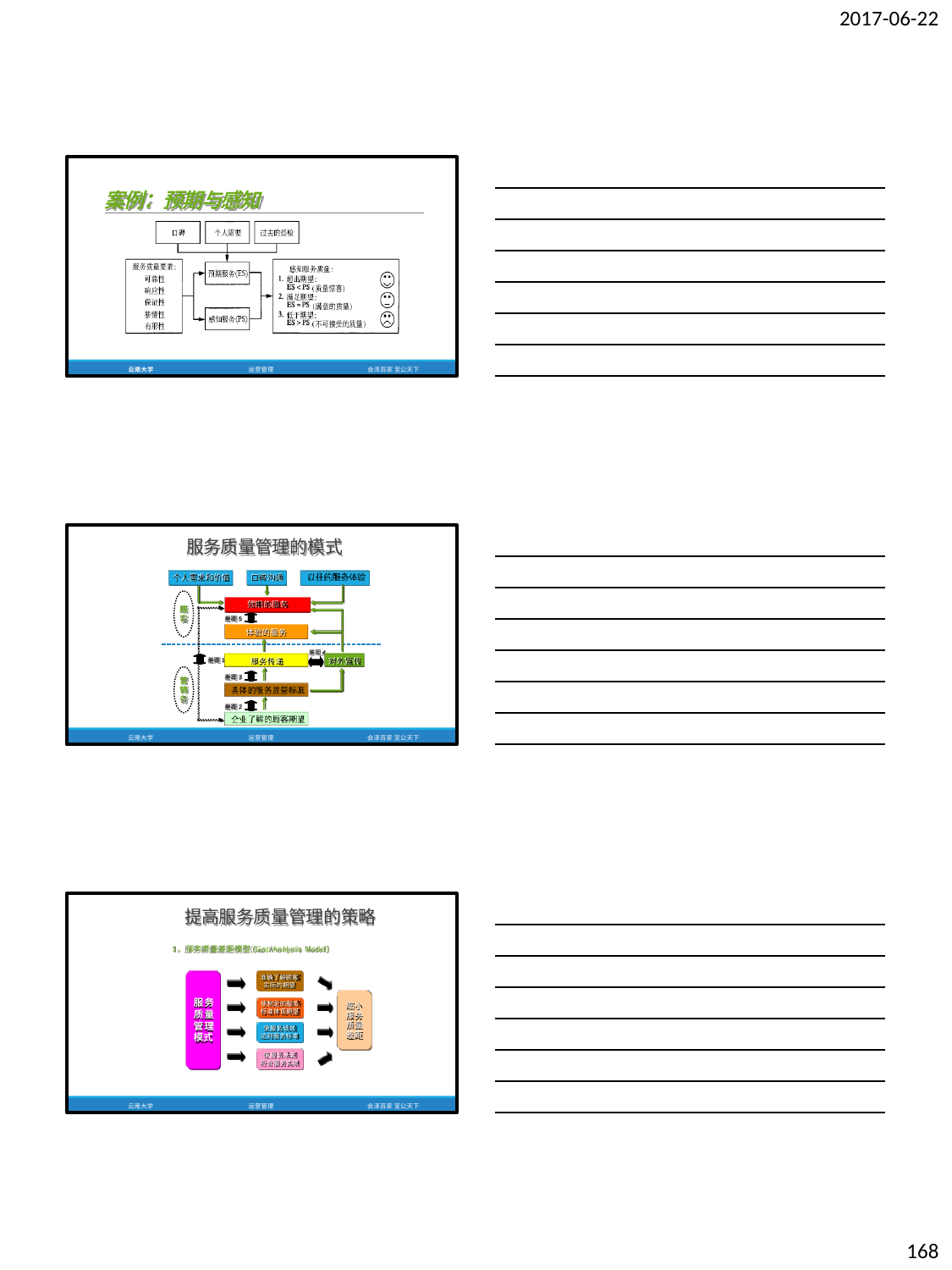

2017-06-22

案例：预期与感知

云南大学
运营管理
会泽百家 至公天下

服务质量管理的模式
个人需求和价值	口碑沟通	以往的服务体验

预期的服务

顾 客

差距5

体验的服务

差距4

服务传递
对外宣传

差距1

差距3
具体的服务质量标准

营 销 者

差距2
企业了解的顾客期望

云南大学
运营管理
会泽百家 至公天下

提高服务质量管理的策略

1、服务质量差距模型(Gap Analysis Model)

准确了解顾客 实际的期望

服务 质量 管理 模式

使制定的服务 标准体现期望

使服务绩效 达到服务标准
缩小 服务 质量 差距

使服务承诺 符合服务实绩

云南大学
运营管理
会泽百家 至公天下

168